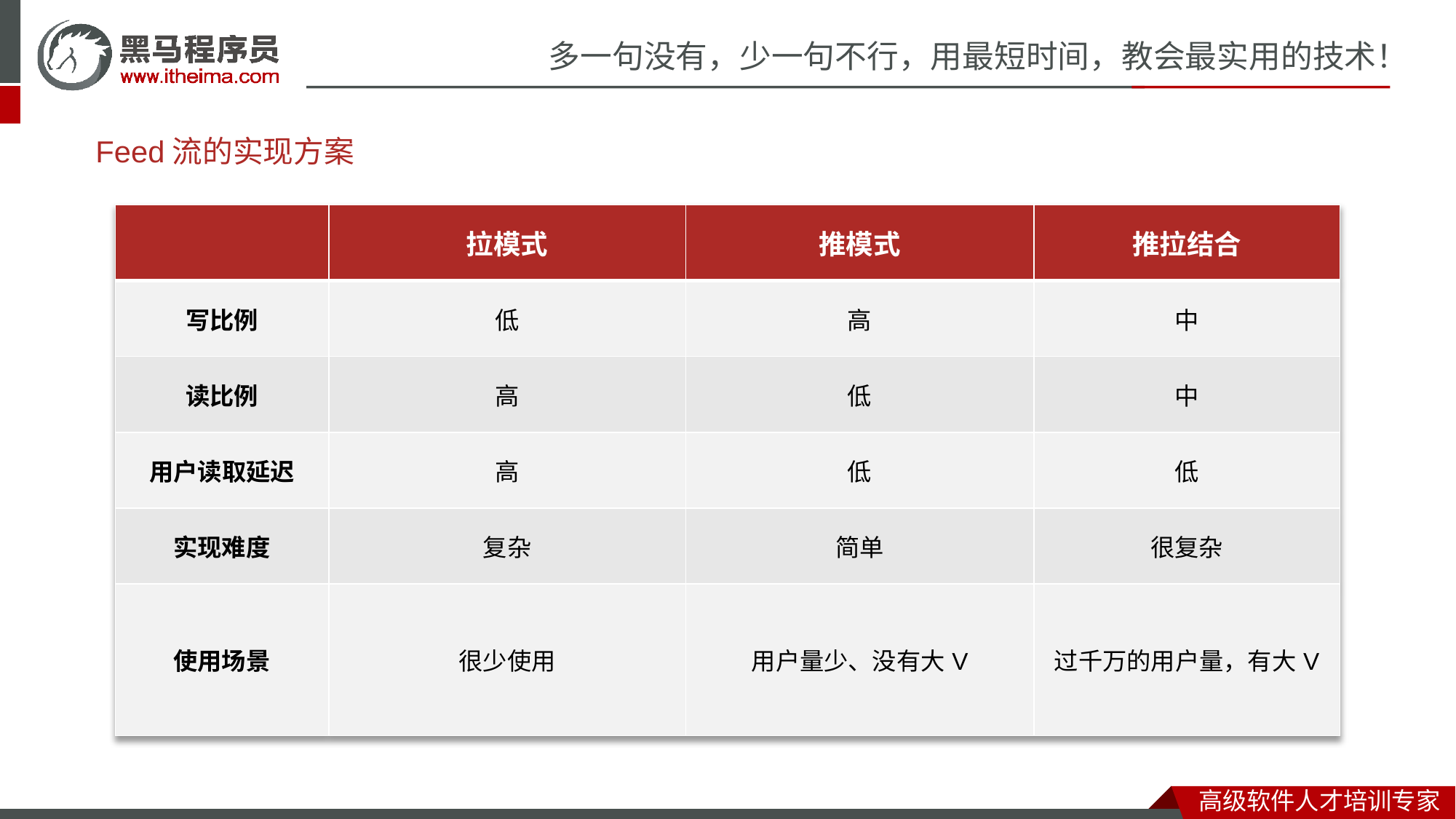

Feed流的实现方案
|  | 拉模式 | 推模式 | 推拉结合 |
| --- | --- | --- | --- |
| 写比例 | 低 | 高 | 中 |
| 读比例 | 高 | 低 | 中 |
| 用户读取延迟 | 高 | 低 | 低 |
| 实现难度 | 复杂 | 简单 | 很复杂 |
| 使用场景 | 很少使用 | 用户量少、没有大V | 过千万的用户量，有大V |